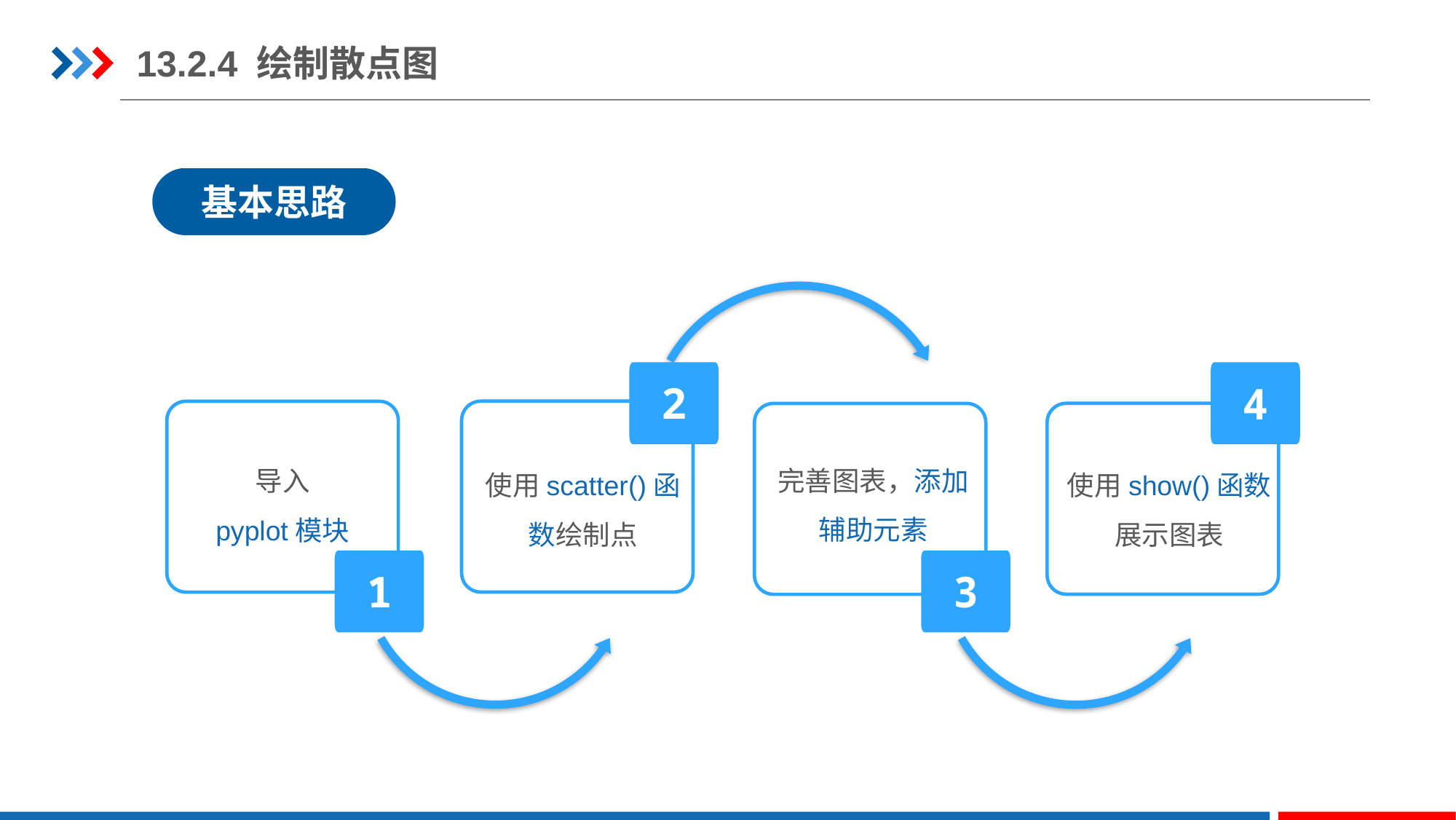

13.2.4 绘制散点图
基本思路

2
4

完善图表，添加辅助元素
导入
pyplot模块
使用scatter()函数绘制点
使用show()函数展示图表

1
3